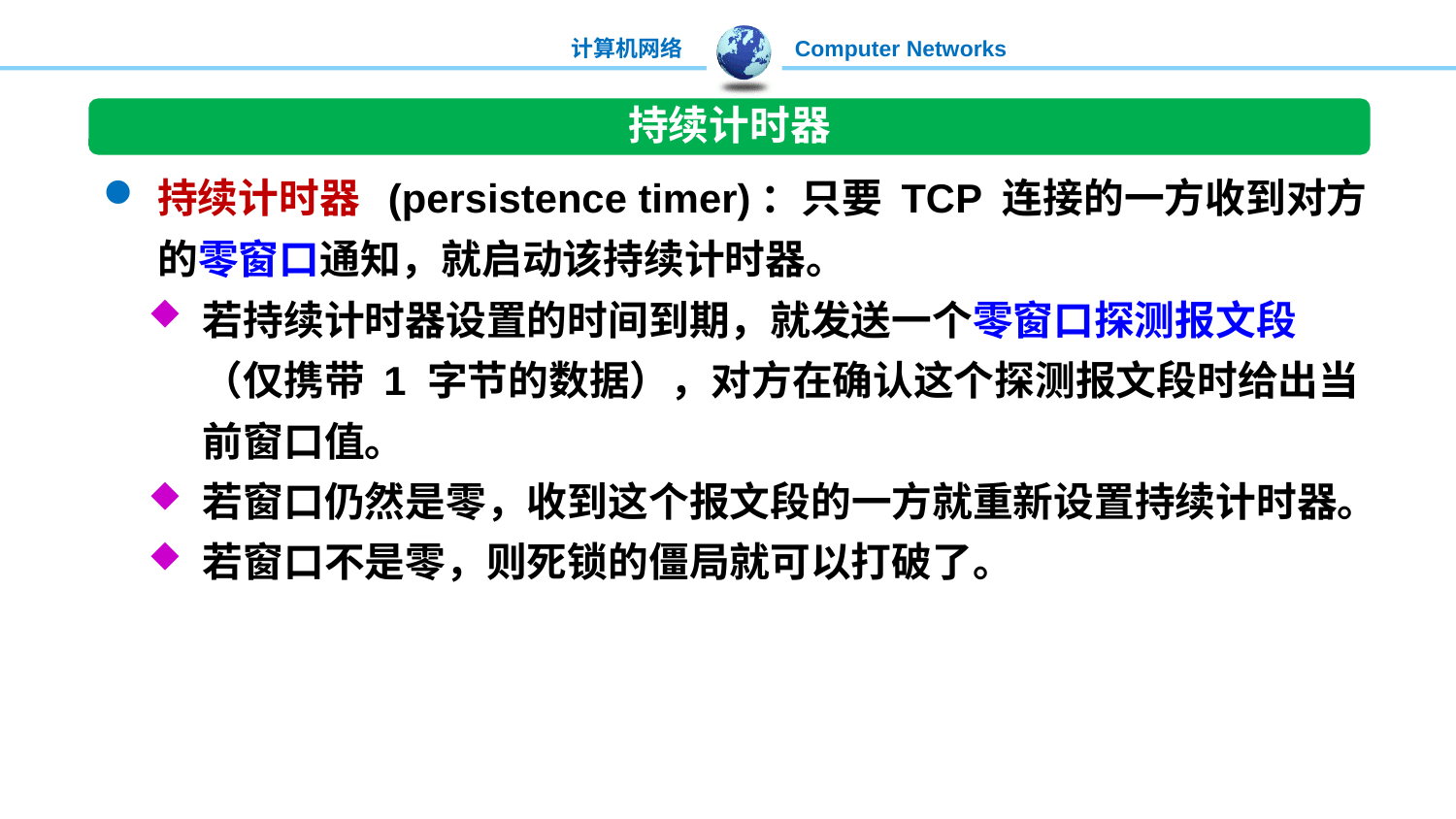

持续计时器

持续计时器  (persistence timer)：只要 TCP 连接的一方收到对方的零窗口通知，就启动该持续计时器。
若持续计时器设置的时间到期，就发送一个零窗口探测报文段（仅携带 1 字节的数据），对方在确认这个探测报文段时给出当前窗口值。
若窗口仍然是零，收到这个报文段的一方就重新设置持续计时器。
若窗口不是零，则死锁的僵局就可以打破了。